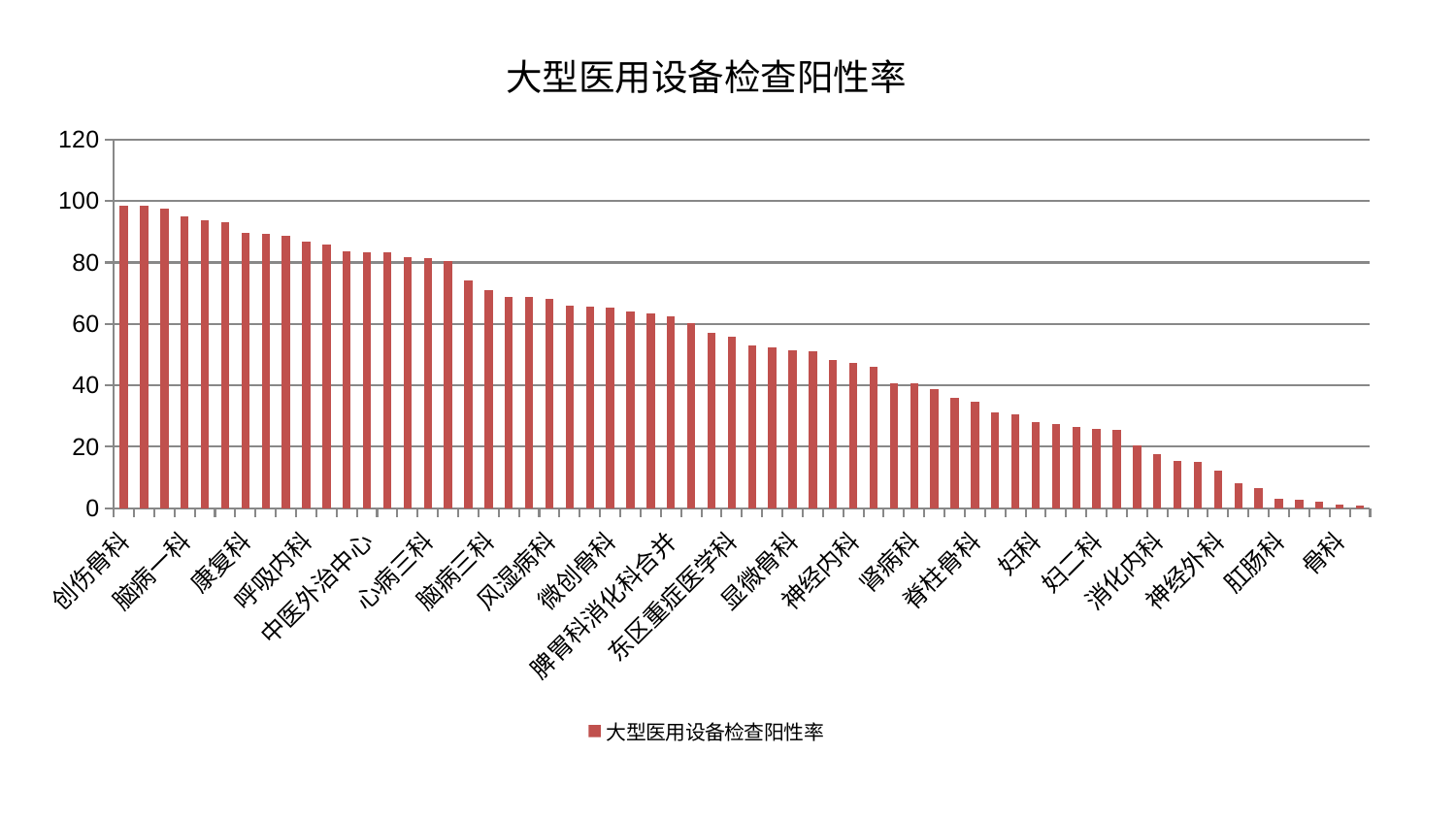

### Chart: 大型医用设备检查阳性率

| Category | 大型医用设备检查阳性率 |
|---|---|
| 创伤骨科 | 98.57229131346968 |
| 肝胆外科 | 98.47954153401741 |
| 推拿科 | 97.38965470896991 |
| 脑病一科 | 95.1186399489034 |
| 肝病科 | 93.89074092392174 |
| 针灸科 | 93.23003149372362 |
| 康复科 | 89.61254148299018 |
| 肿瘤内科 | 89.37724666203084 |
| 皮肤科 | 88.81891111869038 |
| 呼吸内科 | 86.95320698925528 |
| 周围血管科 | 85.73388281472836 |
| 综合内科 | 83.70142581434278 |
| 中医外治中心 | 83.33828396494319 |
| 普通外科 | 83.22580999201061 |
| 东区肾病科 | 81.73520832535634 |
| 心病三科 | 81.58798194662839 |
| 肾脏内科 | 80.51837780961375 |
| 西区重症医学科 | 74.1328746374426 |
| 脑病三科 | 70.88980962885782 |
| 乳腺甲状腺外科 | 68.91786795253813 |
| 妇科妇二科合并 | 68.86170481921855 |
| 风湿病科 | 68.15076516993194 |
| 心病二科 | 65.80672382650776 |
| 关节骨科 | 65.67125945310069 |
| 微创骨科 | 65.3837391282097 |
| 脑病二科 | 64.15063593911417 |
| 美容皮肤科 | 63.34060498058327 |
| 脾胃科消化科合并 | 62.561399816710676 |
| 儿科 | 60.2816943233347 |
| 血液科 | 57.132816376405124 |
| 东区重症医学科 | 55.802359255837544 |
| 脾胃病科 | 53.01746805421554 |
| 中医经典科 | 52.386822962184 |
| 显微骨科 | 51.520926180904155 |
| 心病一科 | 51.21276247763424 |
| 心血管内科 | 48.182185407547884 |
| 神经内科 | 47.3289917952977 |
| 耳鼻喉科 | 46.10734677262591 |
| 内分泌科 | 40.57782446903284 |
| 肾病科 | 40.513287228852654 |
| 眼科 | 38.83658347179926 |
| 小儿推拿科 | 35.99430124529137 |
| 脊柱骨科 | 34.598247658324844 |
| 老年医学科 | 31.249332113064533 |
| 产科 | 30.571661123038574 |
| 妇科 | 28.10795047300094 |
| 泌尿外科 | 27.3573634132495 |
| 身心医学科 | 26.53766187703375 |
| 妇二科 | 25.919733265902266 |
| 小儿骨科 | 25.368260620634643 |
| 治未病中心 | 20.414143272816943 |
| 消化内科 | 17.506545613486946 |
| 心病四科 | 15.544557331808551 |
| 重症医学科 | 15.108047671437209 |
| 神经外科 | 12.143431256038163 |
| 男科 | 8.281007100035298 |
| 口腔科 | 6.728965473697968 |
| 肛肠科 | 3.1817874882981823 |
| 胸外科 | 2.7204502413204823 |
| 运动损伤骨科 | 2.1390604444234462 |
| 骨科 | 1.0491494803370527 |
| 医院 | 0.9486 |
173